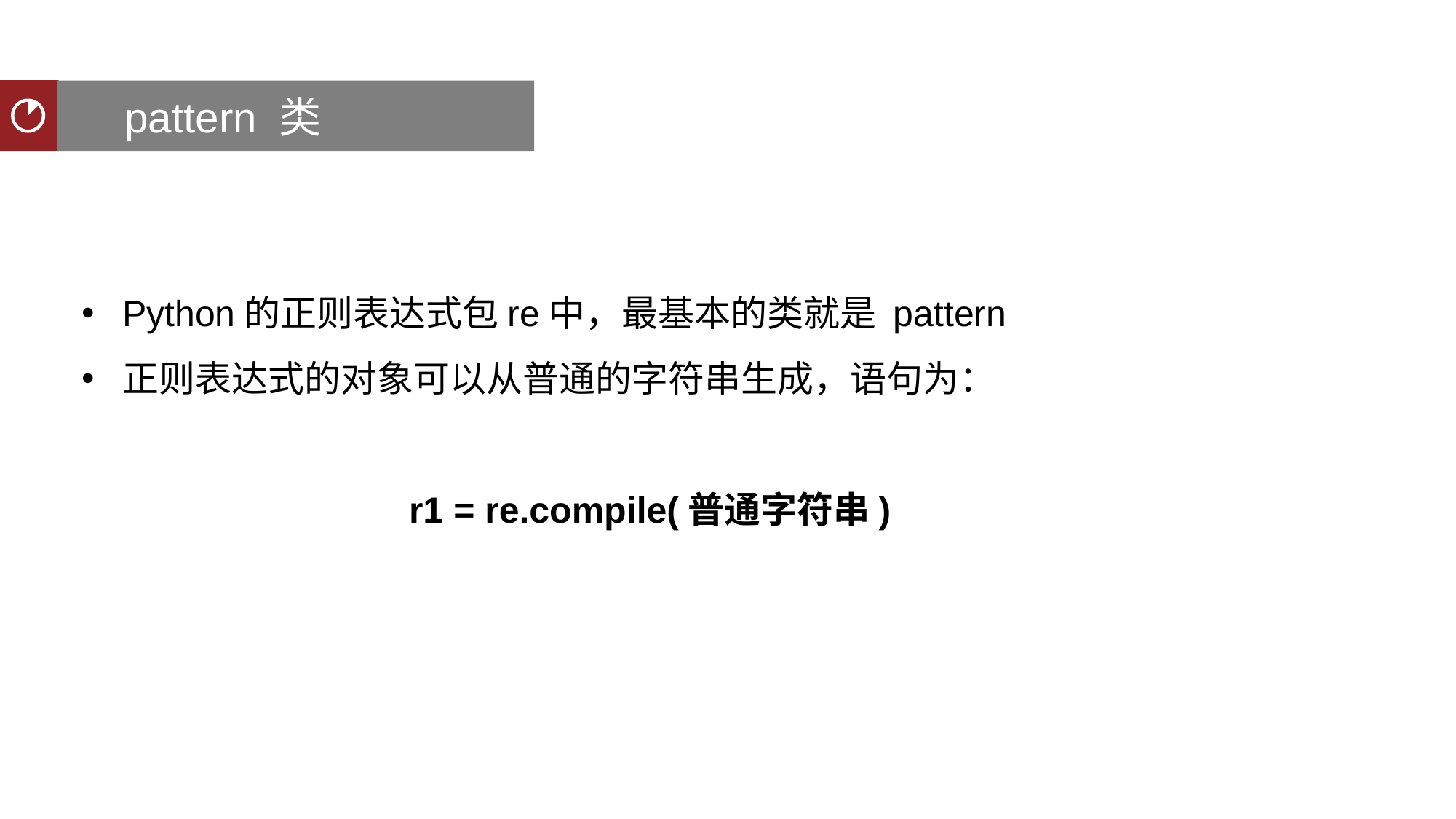

pattern 类

聚类分析
Python的正则表达式包re中，最基本的类就是 pattern
正则表达式的对象可以从普通的字符串生成，语句为：

			r1 = re.compile(普通字符串)